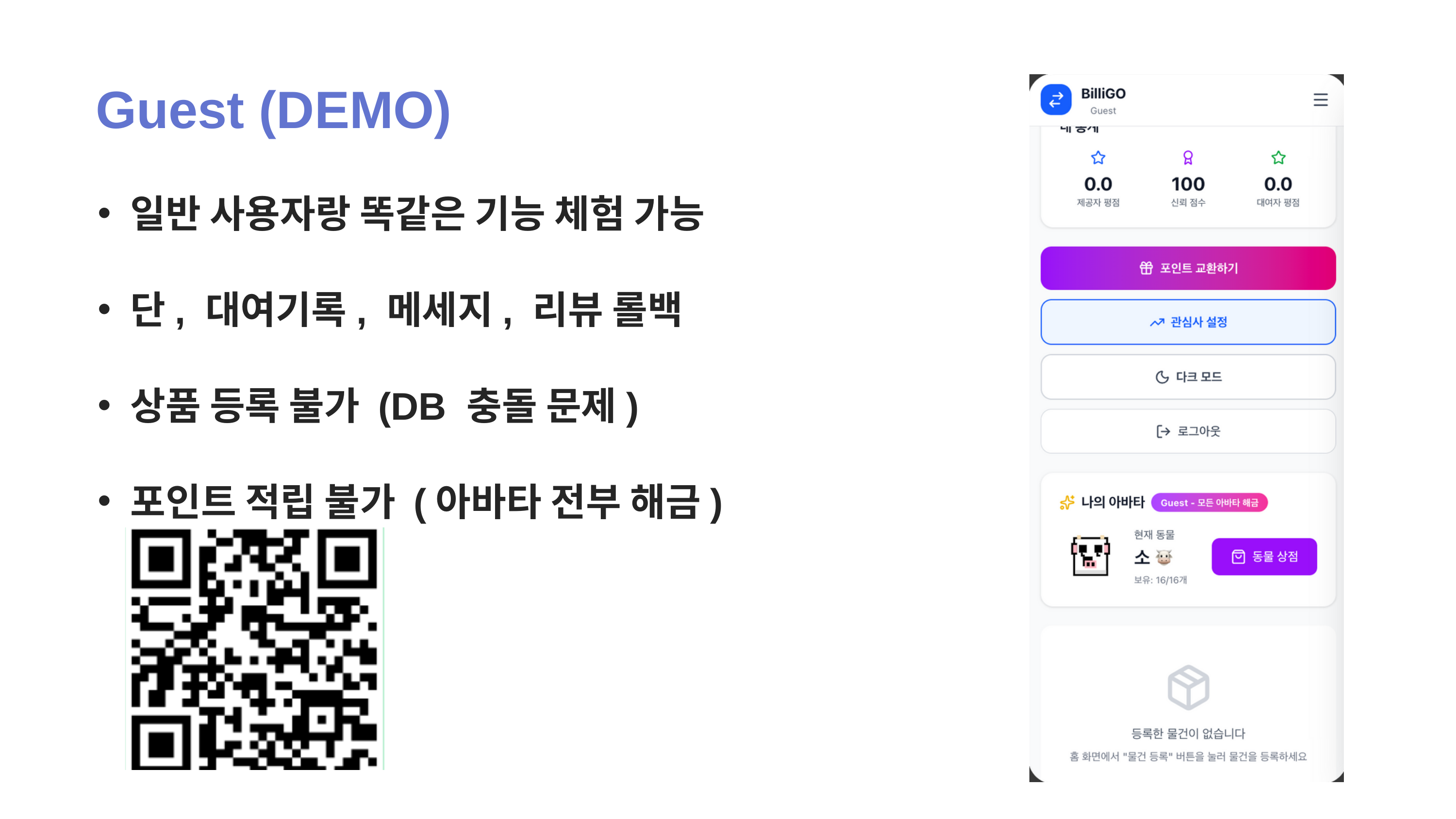

Guest (DEMO)

일반 사용자랑 똑같은 기능 체험 가능
단, 대여기록, 메세지, 리뷰 롤백
상품 등록 불가 (DB 충돌 문제)
포인트 적립 불가 (아바타 전부 해금)